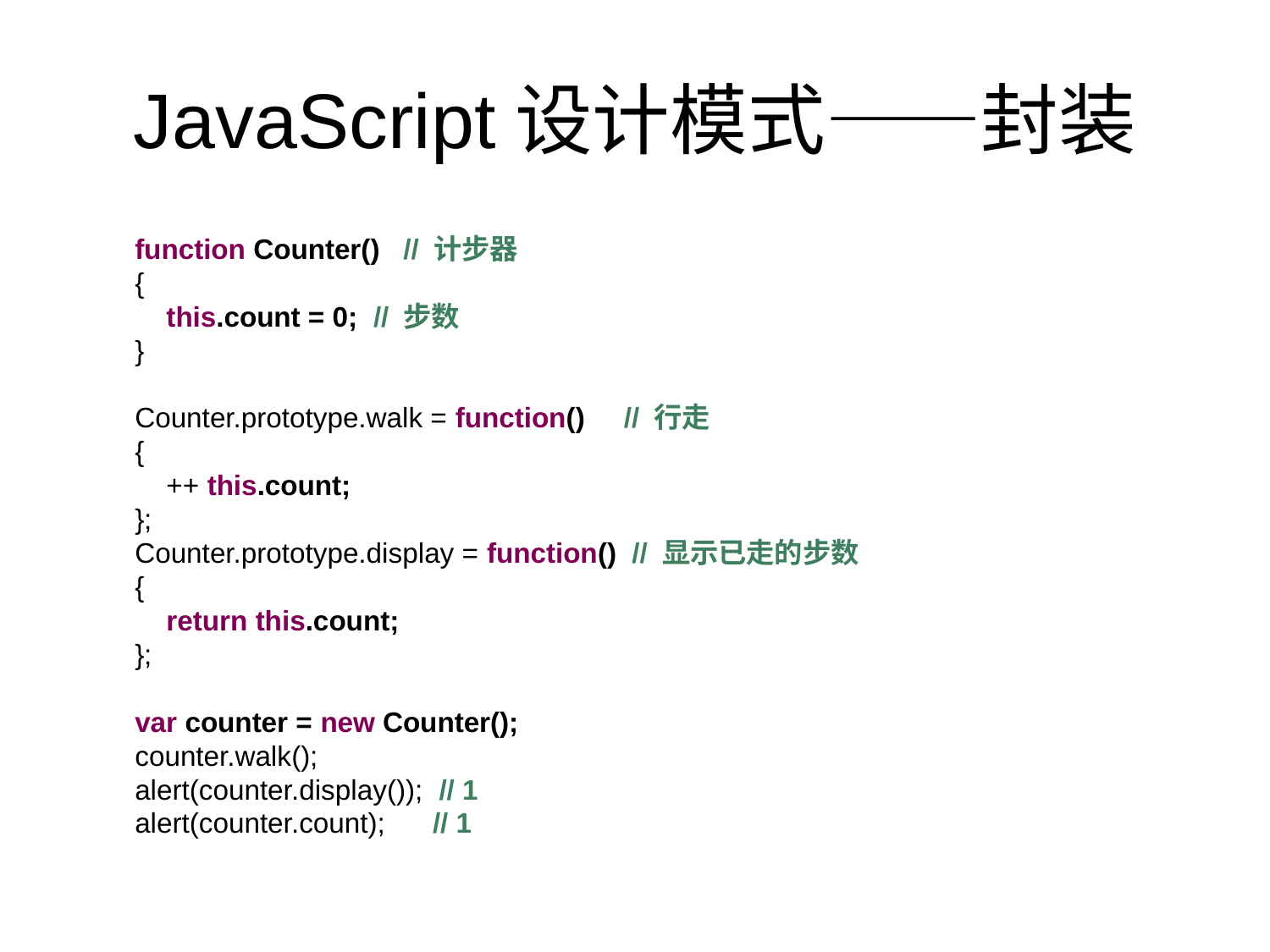

# JavaScript设计模式——封装
function Counter()   // 计步器
{
    this.count = 0;  // 步数
}

Counter.prototype.walk = function()     // 行走
{
    ++ this.count;
};
Counter.prototype.display = function()  // 显示已走的步数
{
    return this.count;
};

var counter = new Counter();
counter.walk();
alert(counter.display());  // 1
alert(counter.count);      // 1